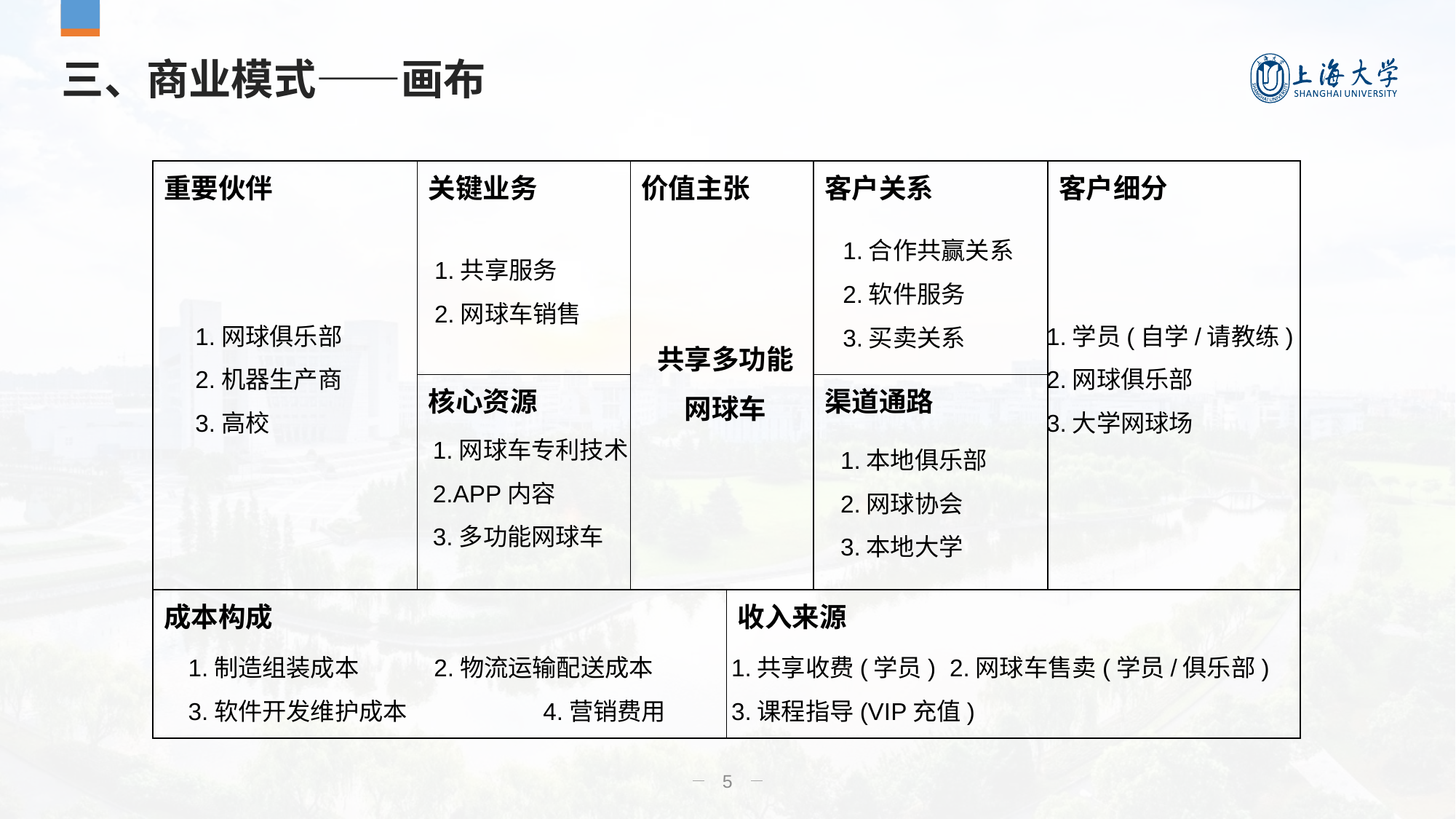

# 三、商业模式——画布
| 重要伙伴 | 关键业务 | 价值主张 |  | 客户关系 | 客户细分 |
| --- | --- | --- | --- | --- | --- |
|  | 核心资源 |  |  | 渠道通路 |  |
| 成本构成 |  |  | 收入来源 |  |  |
1.合作共赢关系
2.软件服务
3.买卖关系
1.共享服务
2.网球车销售
1.网球俱乐部
2.机器生产商
3.高校
1.学员(自学/请教练)
2.网球俱乐部
3.大学网球场
共享多功能
网球车
1.网球车专利技术
2.APP内容
3.多功能网球车
1.本地俱乐部
2.网球协会
3.本地大学
1.制造组装成本	    2.物流运输配送成本
3.软件开发维护成本	    4.营销费用
1.共享收费(学员)	2.网球车售卖(学员/俱乐部)
3.课程指导(VIP充值)
5